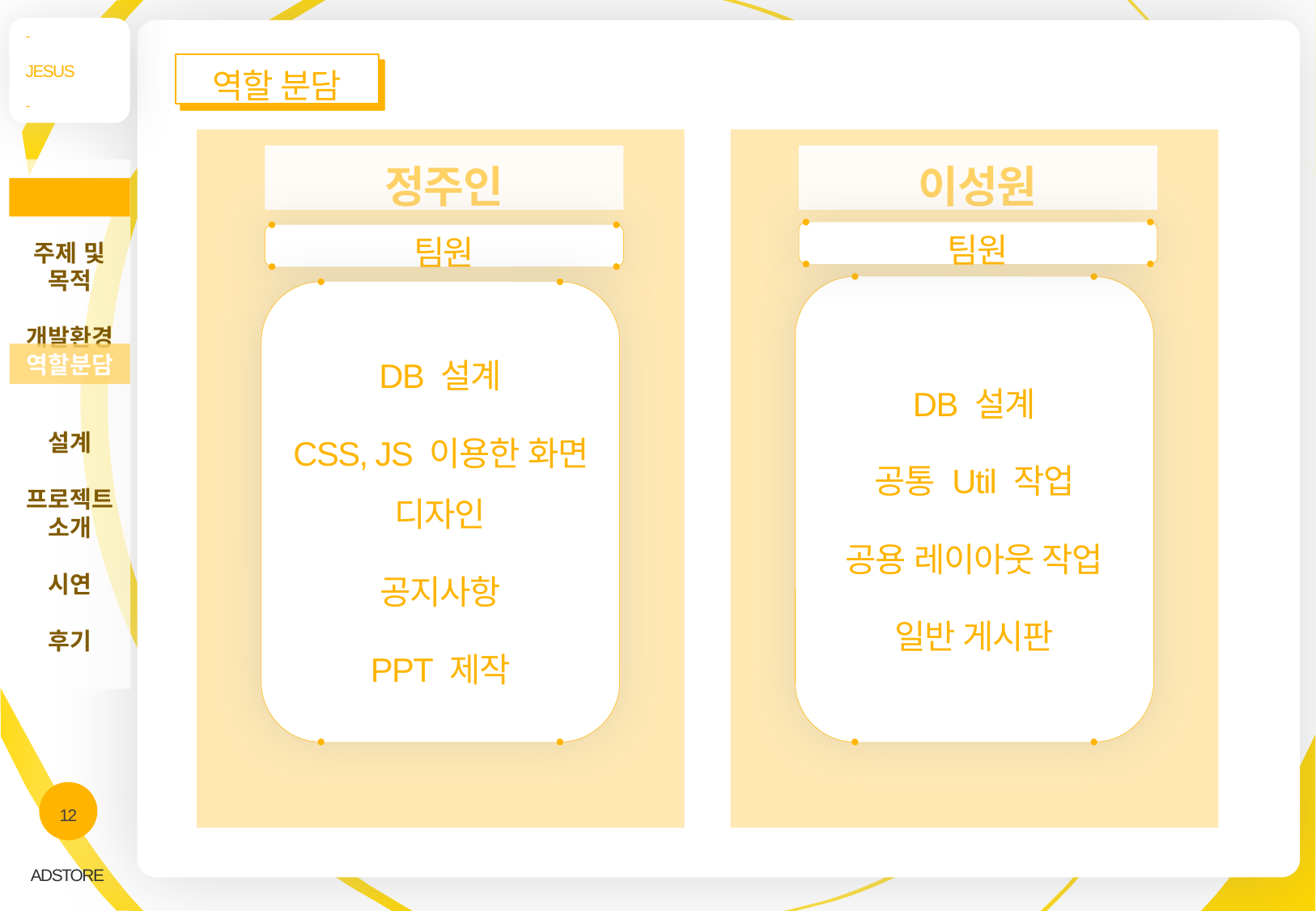

-
JESUS
-
역할 분담

정주인
팀원
DB 설계
CSS, JS 이용한 화면 디자인
공지사항
PPT 제작

이성원
DB 설계
공통 Util 작업
공용 레이아웃 작업
일반 게시판

주제 및 목적

개발환경

설계

프로젝트 소개

시연

후기

INDEX
팀원
역할분담
12
ADSTORE